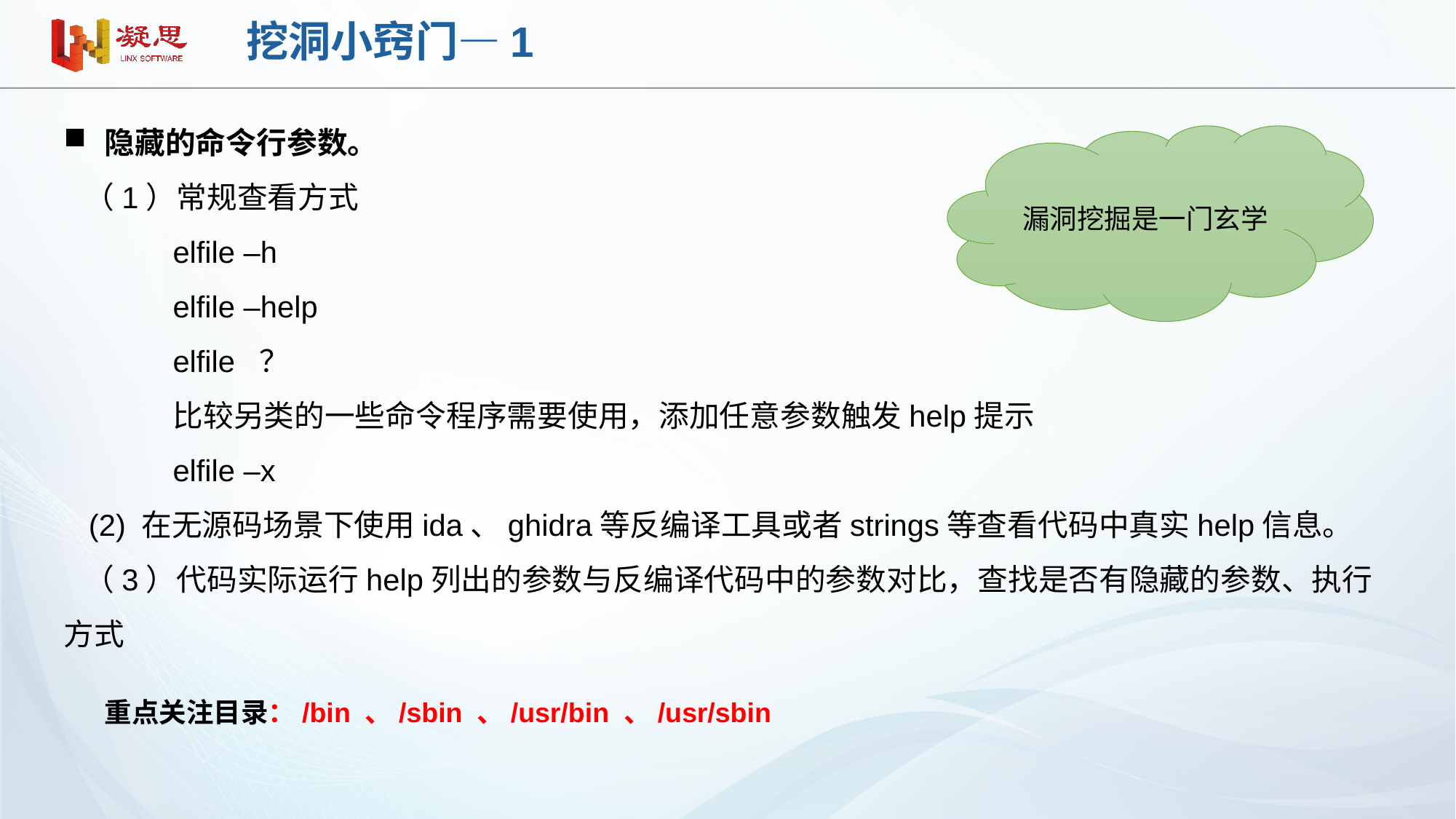

# 挖洞小窍门—1
隐藏的命令行参数。
  （1）常规查看方式
  	elfile –h
  	elfile –help
  	elfile  ？
  	比较另类的一些命令程序需要使用，添加任意参数触发help提示
 	elfile –x
   (2) 在无源码场景下使用ida、ghidra等反编译工具或者strings等查看代码中真实help信息。
  （3）代码实际运行help列出的参数与反编译代码中的参数对比，查找是否有隐藏的参数、执行方式

漏洞挖掘是一门玄学

重点关注目录：/bin 、/sbin 、/usr/bin 、/usr/sbin